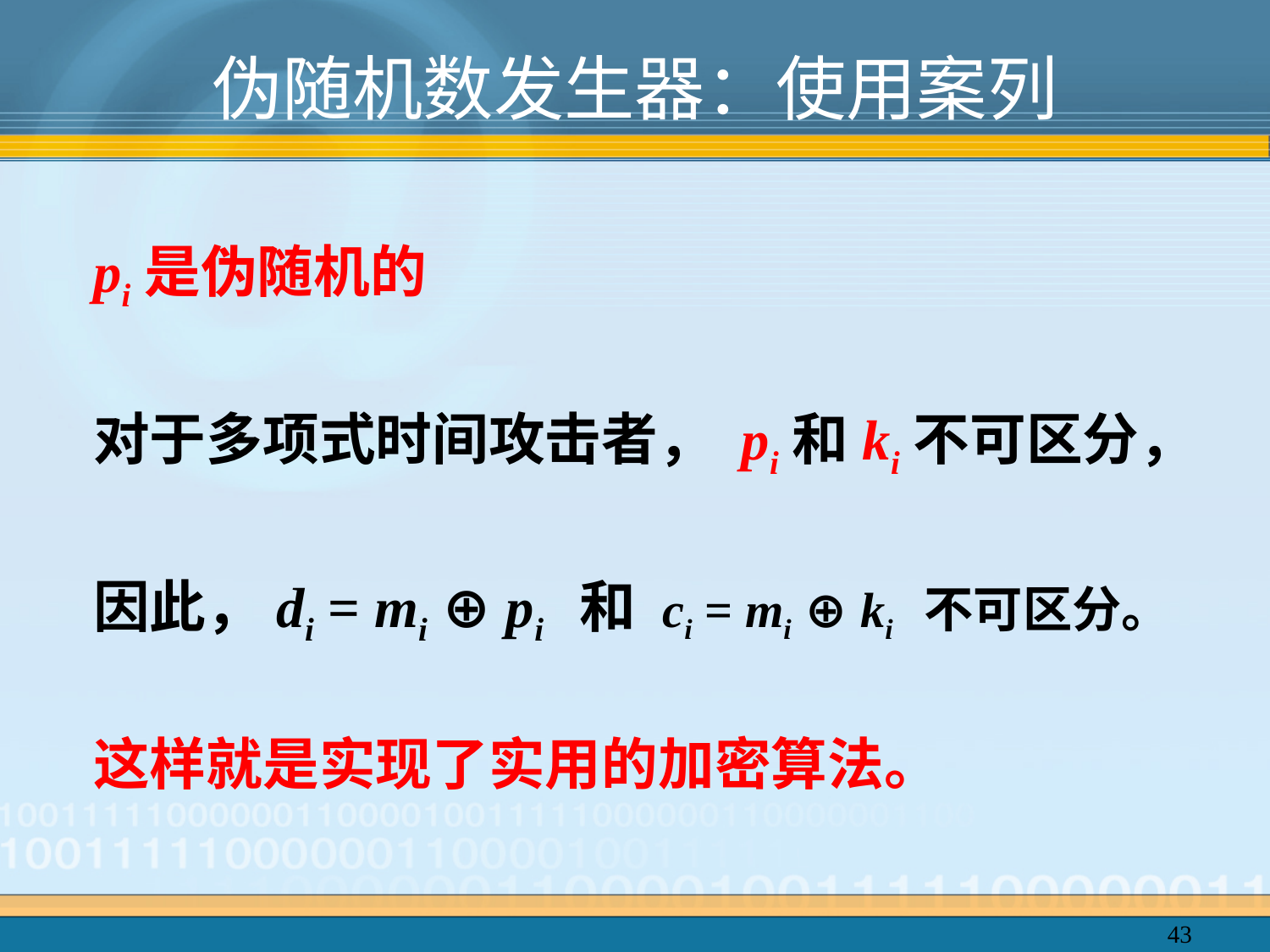

# 伪随机数发生器：使用案列

pi是伪随机的

对于多项式时间攻击者， pi和ki不可区分，

因此，di = mi ⊕ pi  和 ci = mi ⊕ ki  不可区分。

这样就是实现了实用的加密算法。
43